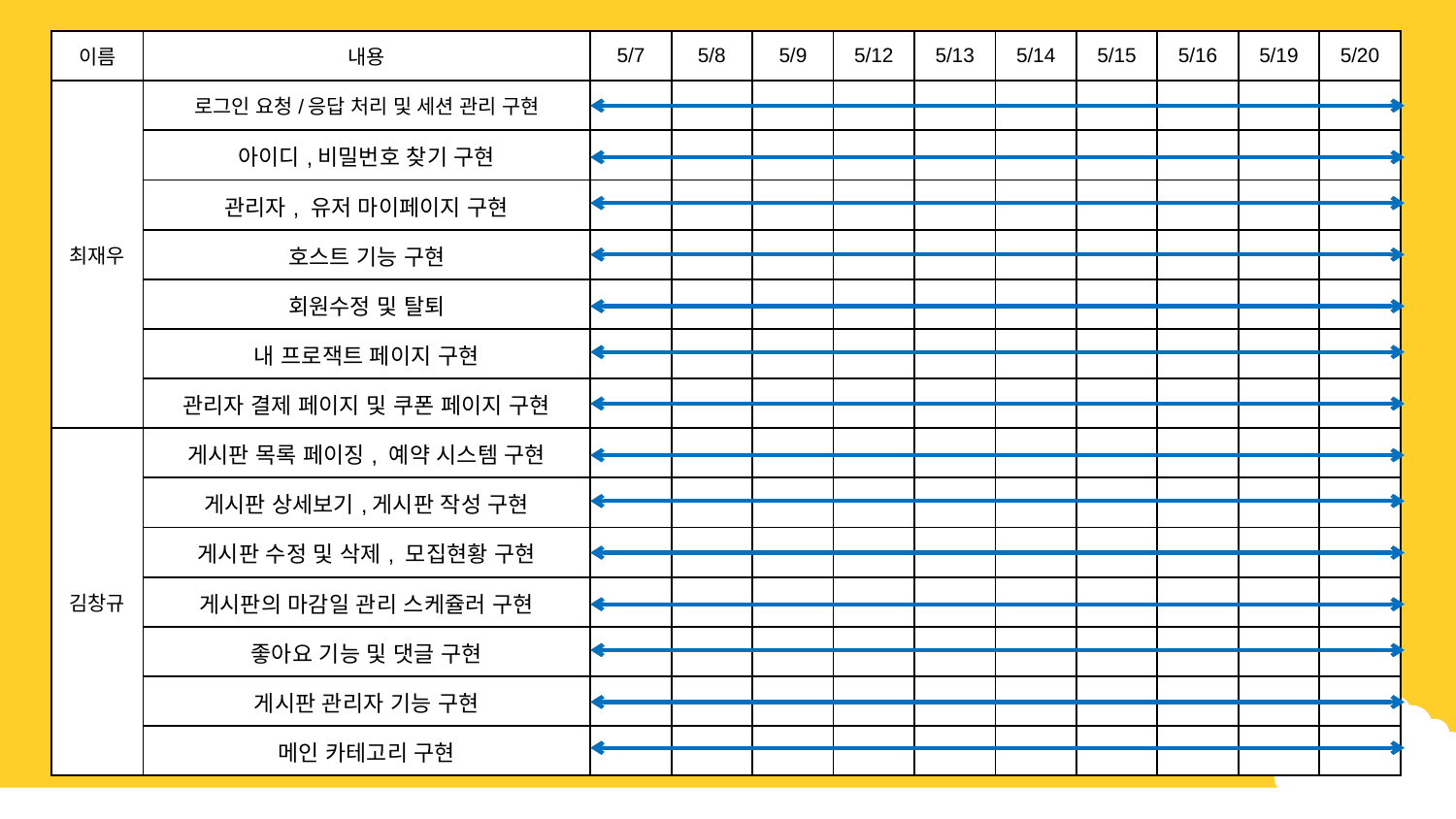

| 이름 | 내용 | 5/7 | 5/8 | 5/9 | 5/12 | 5/13 | 5/14 | 5/15 | 5/16 | 5/19 | 5/20 |
| --- | --- | --- | --- | --- | --- | --- | --- | --- | --- | --- | --- |
| 최재우 | 로그인 요청/응답 처리 및 세션 관리 구현 |  |  |  |  |  |  |  |  |  |  |
|  | 아이디,비밀번호 찾기 구현 |  |  |  |  |  |  |  |  |  |  |
|  | 관리자, 유저 마이페이지 구현 |  |  |  |  |  |  |  |  |  |  |
|  | 호스트 기능 구현 |  |  |  |  |  |  |  |  |  |  |
|  | 회원수정 및 탈퇴 |  |  |  |  |  |  |  |  |  |  |
|  | 내 프로잭트 페이지 구현 |  |  |  |  |  |  |  |  |  |  |
|  | 관리자 결제 페이지 및 쿠폰 페이지 구현 |  |  |  |  |  |  |  |  |  |  |
| 김창규 | 게시판 목록 페이징, 예약 시스템 구현 |  |  |  |  |  |  |  |  |  |  |
|  | 게시판 상세보기,게시판 작성 구현 |  |  |  |  |  |  |  |  |  |  |
|  | 게시판 수정 및 삭제, 모집현황 구현 |  |  |  |  |  |  |  |  |  |  |
|  | 게시판의 마감일 관리 스케쥴러 구현 |  |  |  |  |  |  |  |  |  |  |
|  | 좋아요 기능 및 댓글 구현 |  |  |  |  |  |  |  |  |  |  |
|  | 게시판 관리자 기능 구현 |  |  |  |  |  |  |  |  |  |  |
|  | 메인 카테고리 구현 |  |  |  |  |  |  |  |  |  |  |